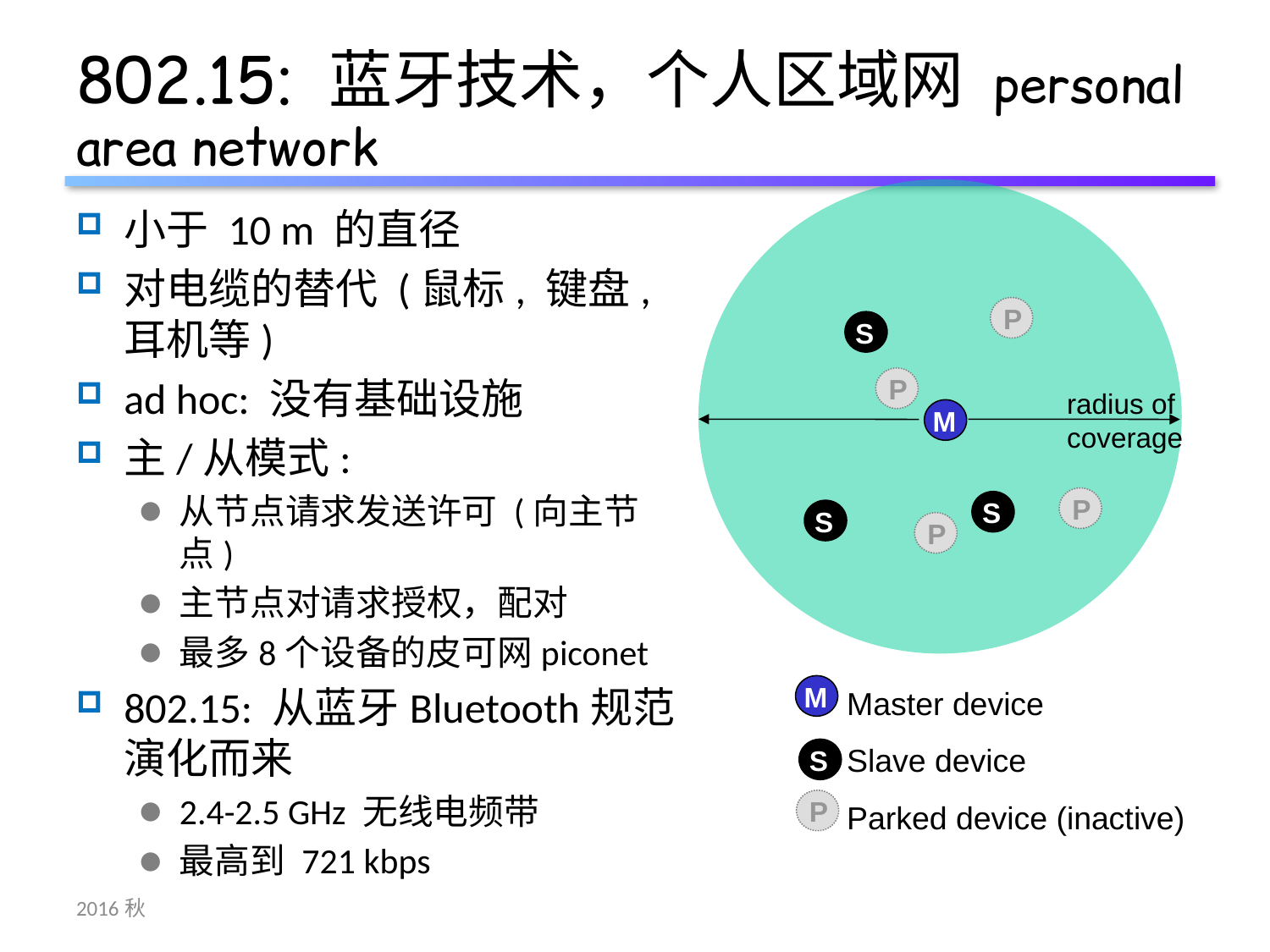

# 802.15: 蓝牙技术，个人区域网 personal area network

小于 10 m 的直径
对电缆的替代 (鼠标, 键盘, 耳机等)
ad hoc: 没有基础设施
主/从模式:
从节点请求发送许可 (向主节点)
主节点对请求授权，配对
最多8个设备的皮可网piconet
802.15: 从蓝牙Bluetooth规范演化而来
2.4-2.5 GHz 无线电频带
最高到 721 kbps
P

S

P

radius of
coverage
M

P

S

S

P

Master device
Slave device
Parked device (inactive)
M

S

P

2016秋
109